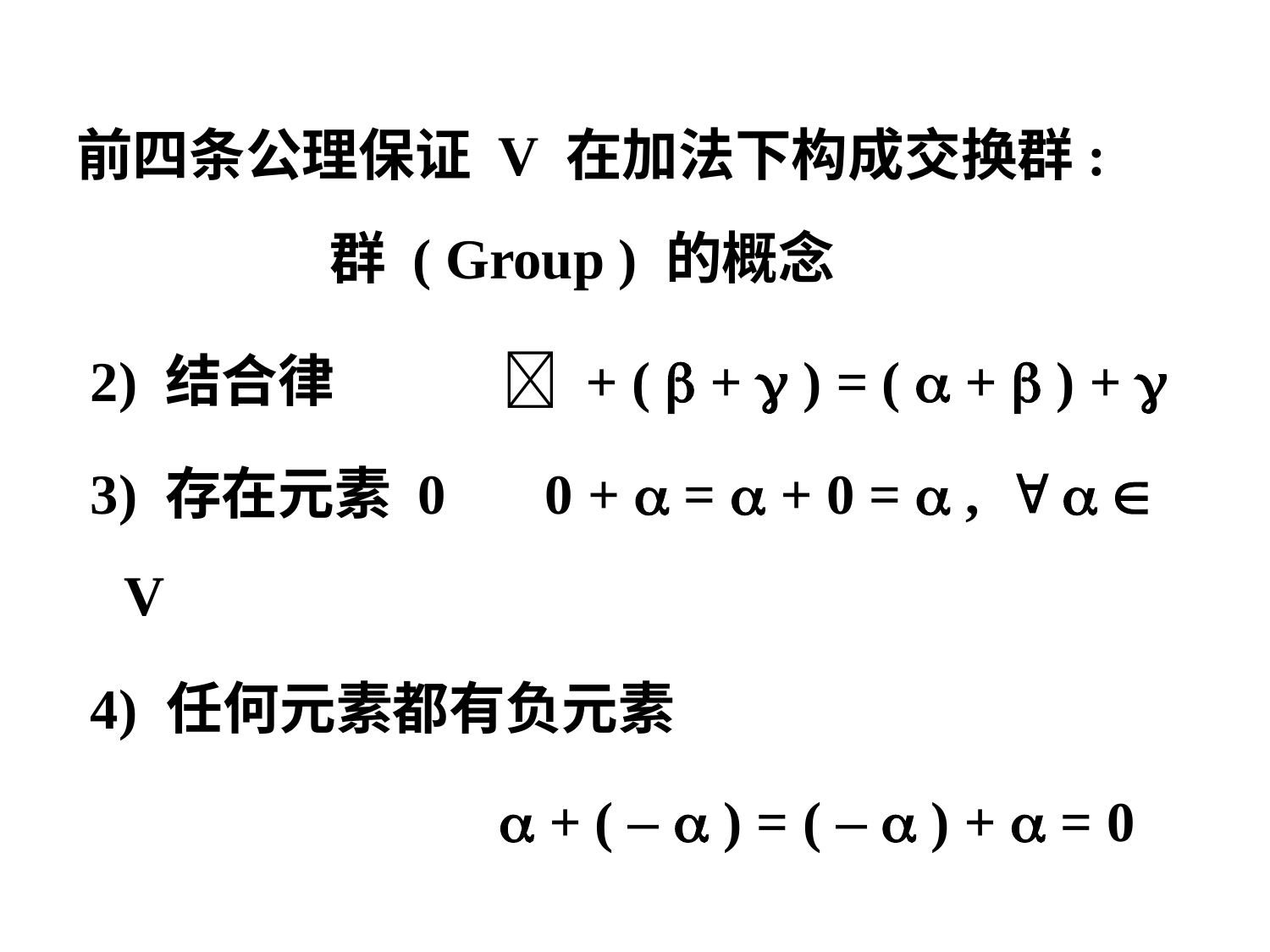

前四条公理保证 V 在加法下构成交换群:
 1) 交换律             α +  β  = β + α
 2) 结合律             α + ( β + γ ) = ( α + β ) + γ
 3) 存在元素 0       0 + α = α + 0 = α ,  ∀ α ∈ V
 4) 任何元素都有负元素
                           α + ( – α ) = ( – α ) + α = 0

   群 ( Group ) 的概念